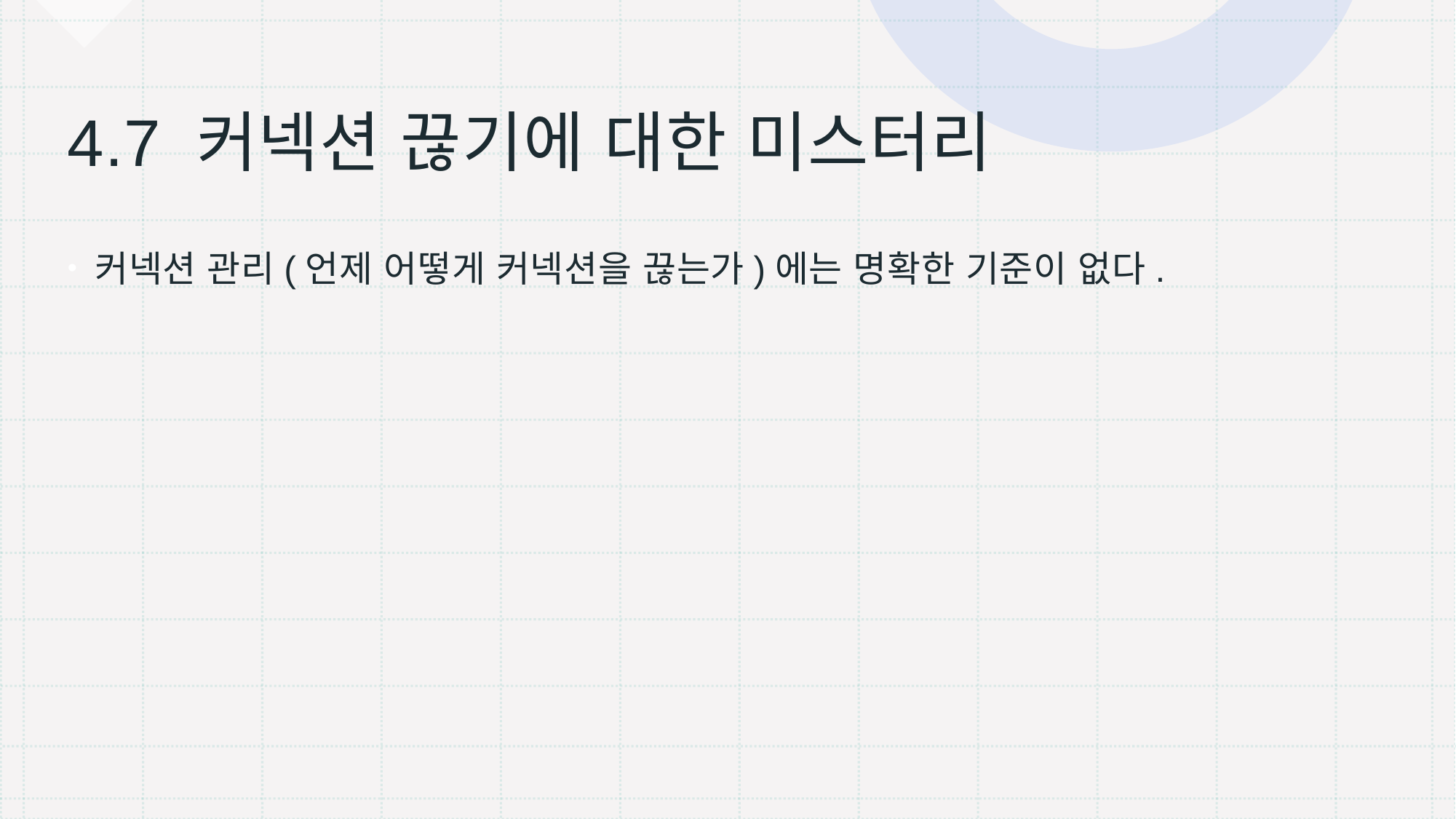

# 4.7 커넥션 끊기에 대한 미스터리
커넥션 관리(언제 어떻게 커넥션을 끊는가)에는 명확한 기준이 없다.